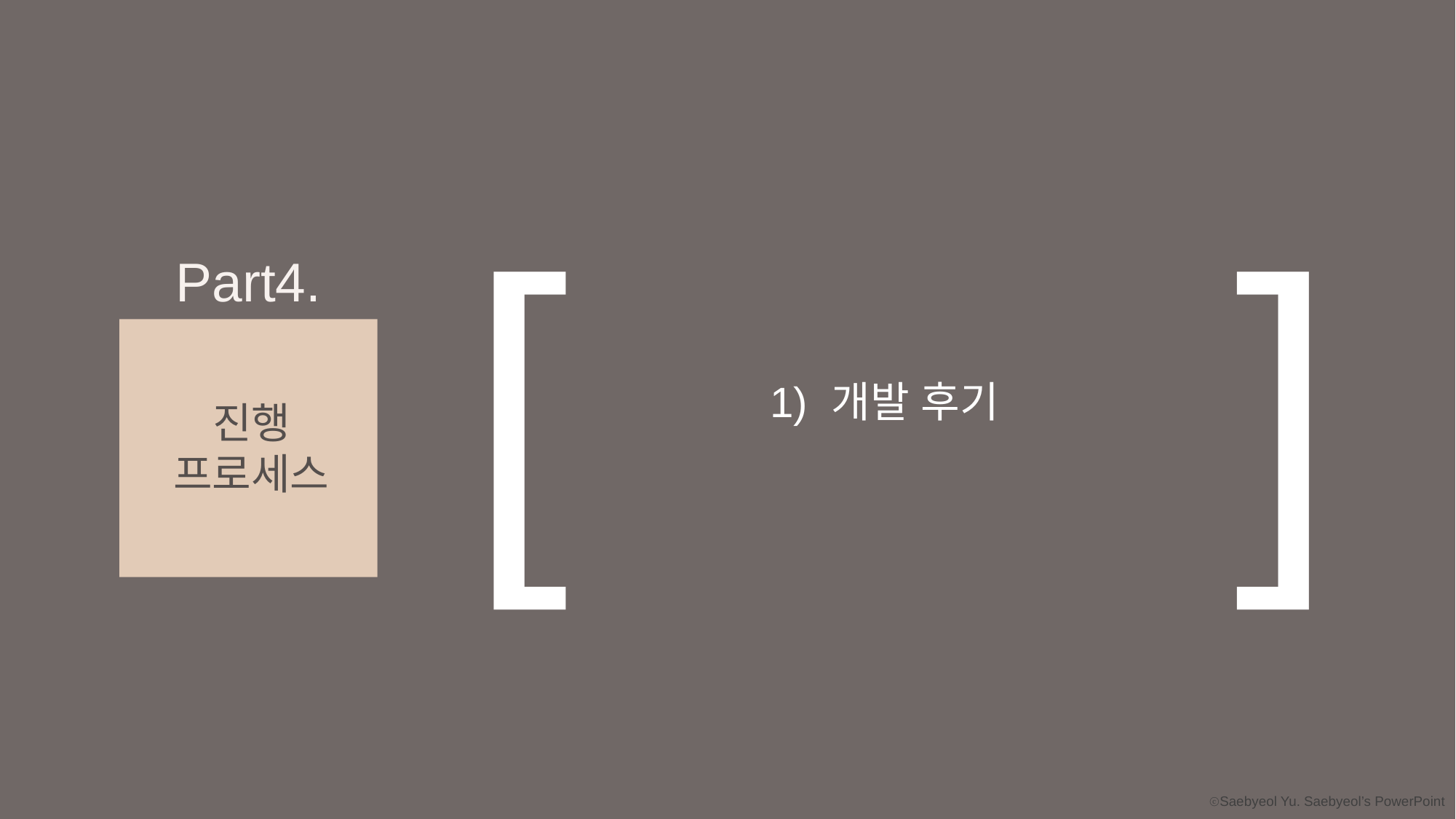

[
]
Part4.

진행
프로세스

개발 후기